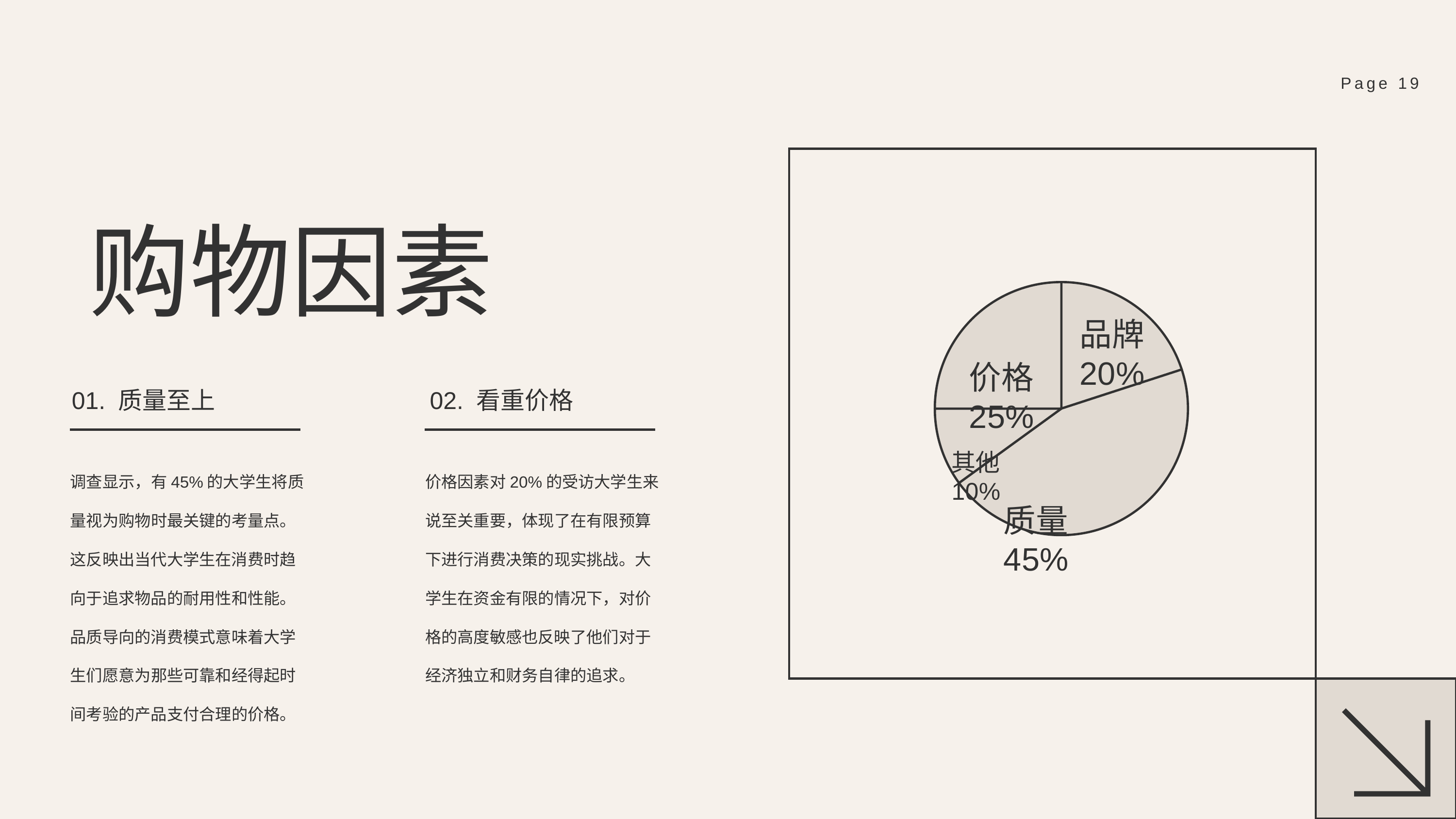

Page 19

购物因素

### Chart

| Category | Allocation |
|---|---|
| Balance | 20.0 |
| Income | 45.0 |
| Promotion | 10.0 |
| Event Project | 25.0 |
01. 质量至上
02. 看重价格
调查显示，有45%的大学生将质量视为购物时最关键的考量点。这反映出当代大学生在消费时趋向于追求物品的耐用性和性能。品质导向的消费模式意味着大学生们愿意为那些可靠和经得起时间考验的产品支付合理的价格。
价格因素对20%的受访大学生来说至关重要，体现了在有限预算下进行消费决策的现实挑战。大学生在资金有限的情况下，对价格的高度敏感也反映了他们对于经济独立和财务自律的追求。